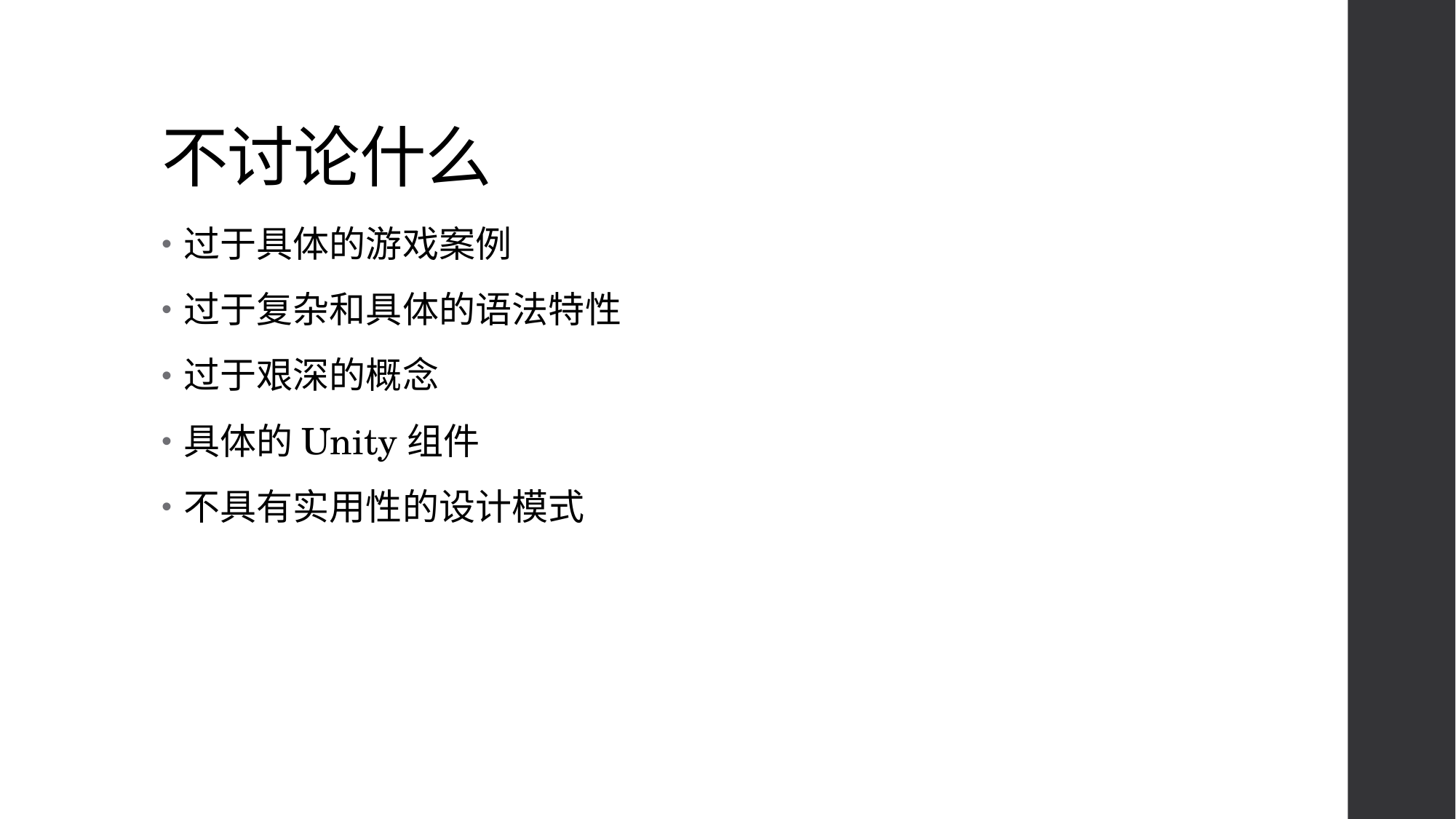

# 不讨论什么
过于具体的游戏案例
过于复杂和具体的语法特性
过于艰深的概念
具体的Unity组件
不具有实用性的设计模式